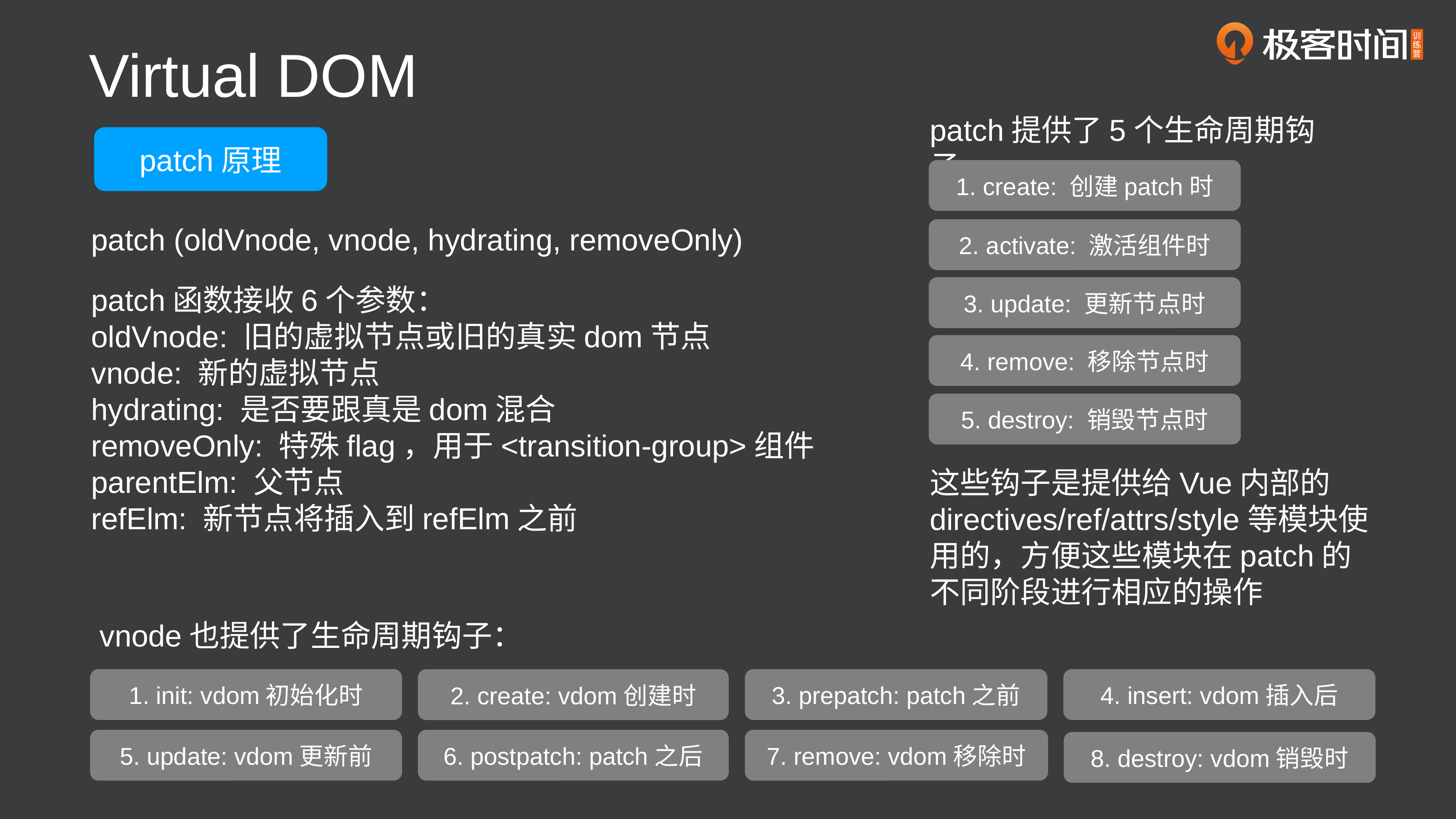

Virtual DOM
patch提供了5个生命周期钩子:
patch原理
1. create: 创建patch时
patch (oldVnode, vnode, hydrating, removeOnly)
2. activate: 激活组件时
3. update: 更新节点时
patch函数接收6个参数：
oldVnode: 旧的虚拟节点或旧的真实dom节点
vnode: 新的虚拟节点
hydrating: 是否要跟真是dom混合
removeOnly: 特殊flag，用于<transition-group>组件
parentElm: 父节点
refElm: 新节点将插入到refElm之前
4. remove: 移除节点时
5. destroy: 销毁节点时
这些钩子是提供给Vue内部的directives/ref/attrs/style等模块使用的，方便这些模块在patch的不同阶段进行相应的操作
vnode也提供了生命周期钩子：
1. init: vdom初始化时
3. prepatch: patch之前
4. insert: vdom插入后
2. create: vdom创建时
5. update: vdom更新前
6. postpatch: patch之后
7. remove: vdom移除时
8. destroy: vdom销毁时